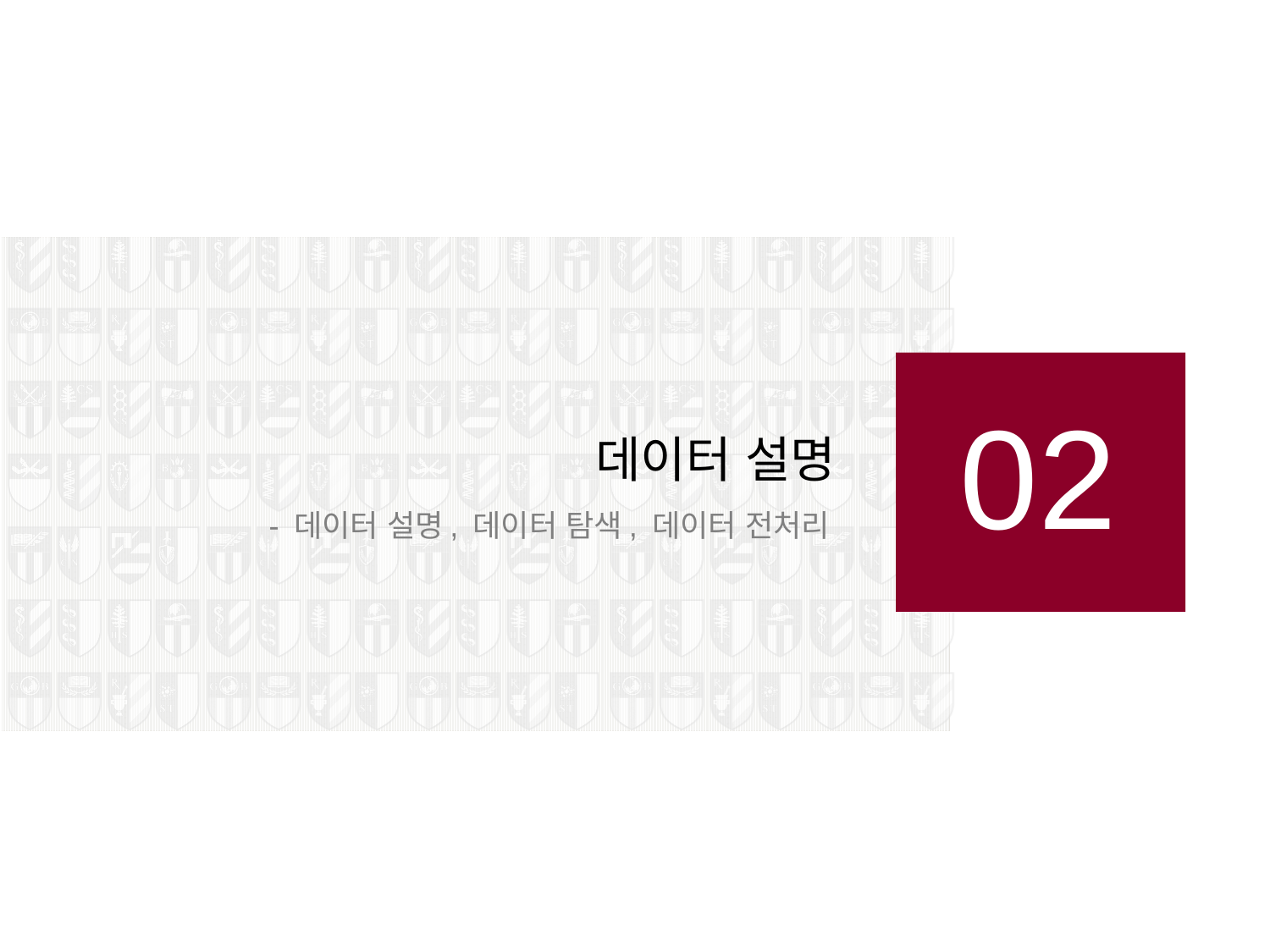

# 02
데이터 설명
- 데이터 설명, 데이터 탐색, 데이터 전처리